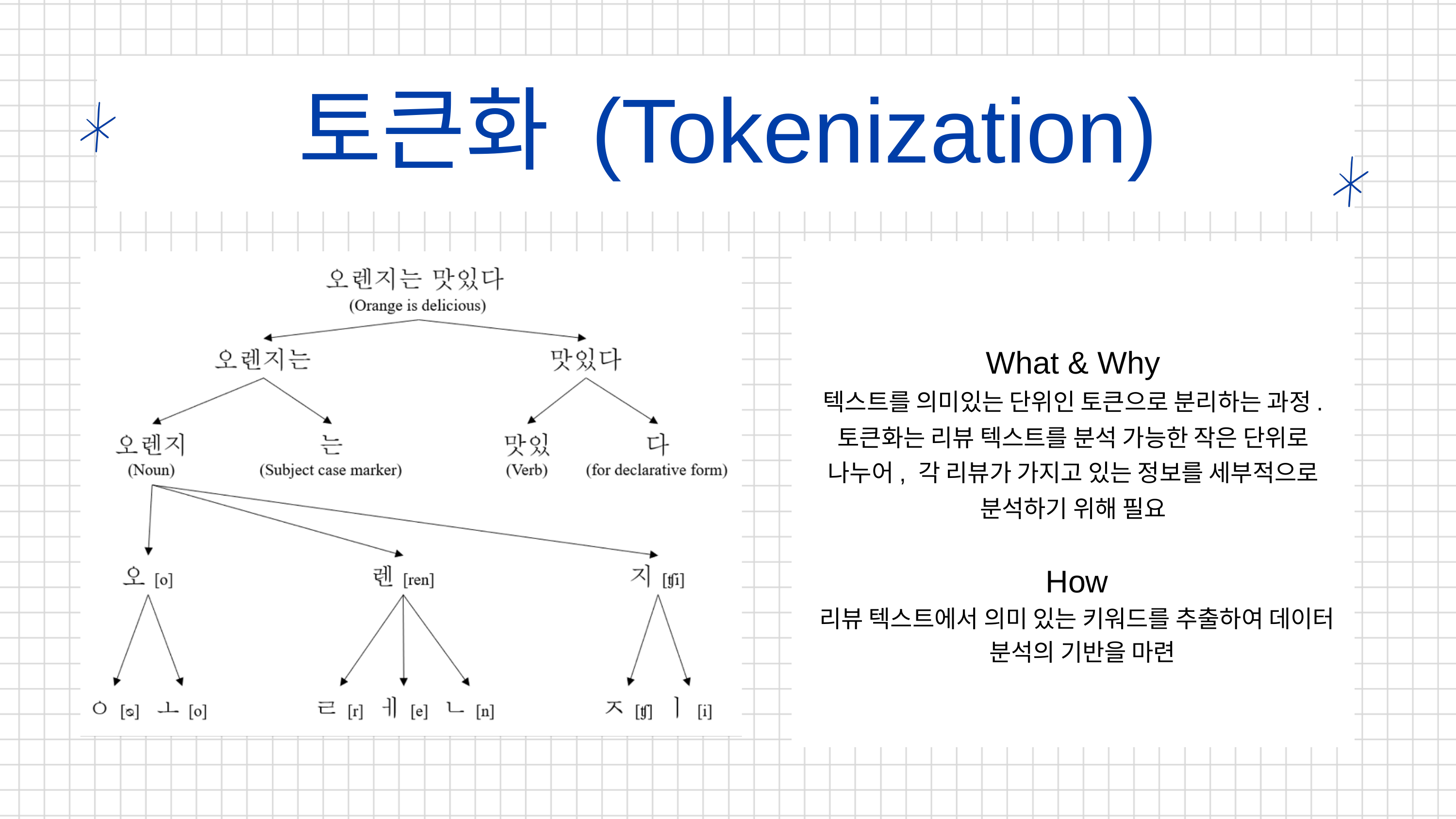

토큰화 (Tokenization)

What & Why
텍스트를 의미있는 단위인 토큰으로 분리하는 과정. 토큰화는 리뷰 텍스트를 분석 가능한 작은 단위로 나누어, 각 리뷰가 가지고 있는 정보를 세부적으로 분석하기 위해 필요
How
리뷰 텍스트에서 의미 있는 키워드를 추출하여 데이터
 분석의 기반을 마련